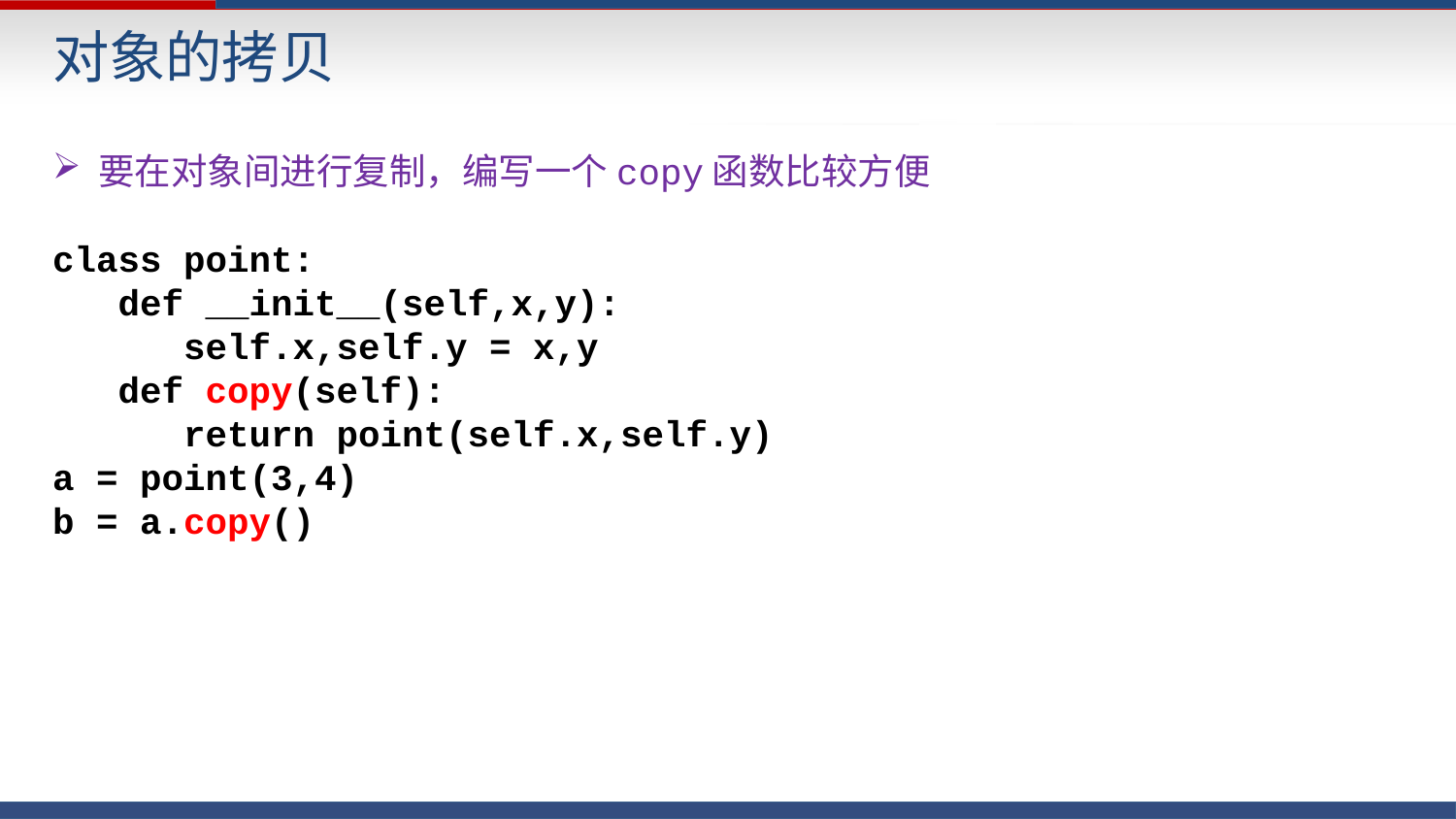

对象的拷贝

要在对象间进行复制，编写一个copy函数比较方便

class point:
   def __init__(self,x,y):
      self.x,self.y = x,y
   def copy(self):
      return point(self.x,self.y)
a = point(3,4)
b = a.copy()